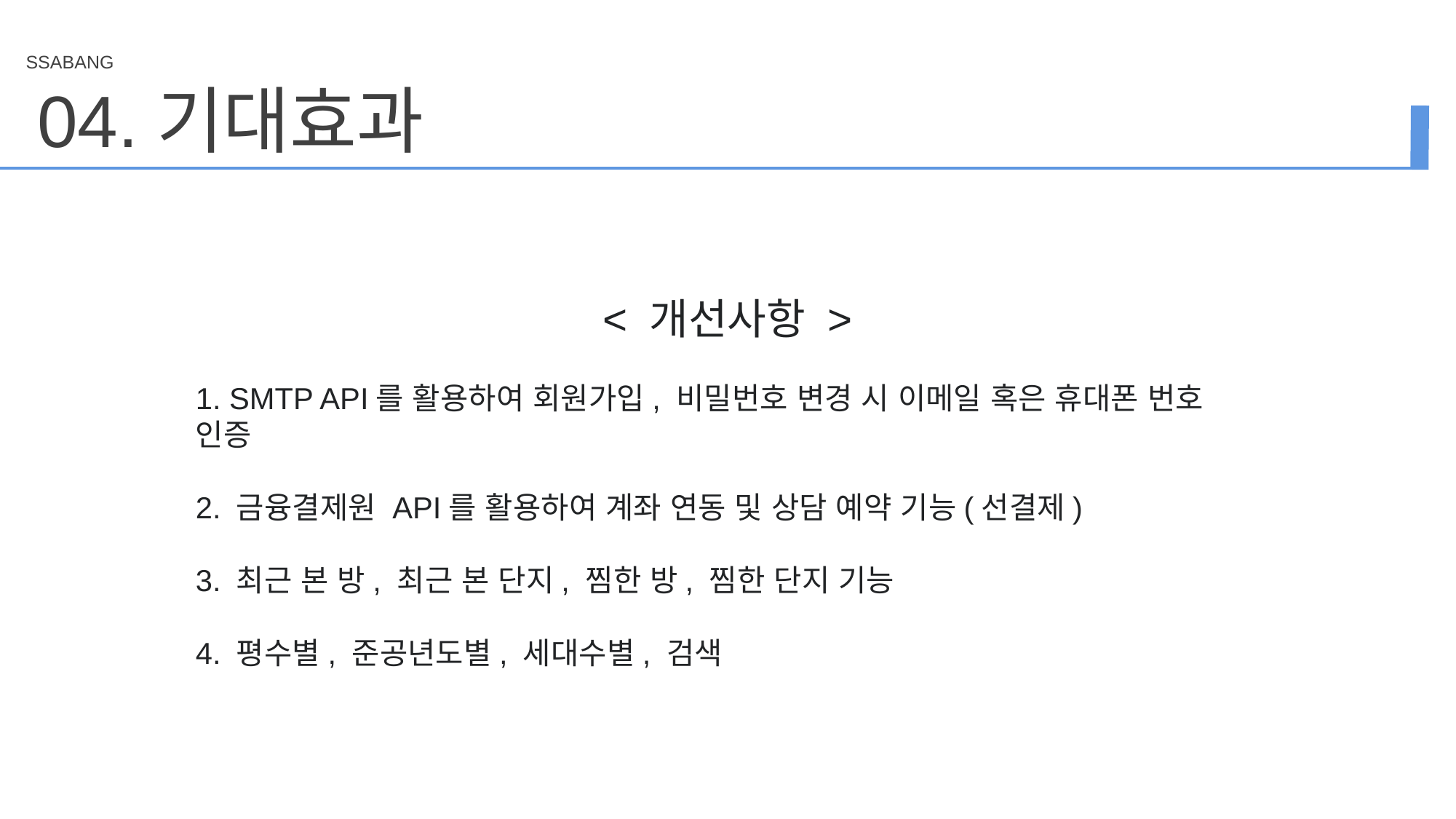

SSABANG
04.
기대효과
< 개선사항 >

1. SMTP API를 활용하여 회원가입, 비밀번호 변경 시 이메일 혹은 휴대폰 번호 인증

2. 금융결제원 API를 활용하여 계좌 연동 및 상담 예약 기능(선결제)

3. 최근 본 방, 최근 본 단지, 찜한 방, 찜한 단지 기능

4. 평수별, 준공년도별, 세대수별, 검색